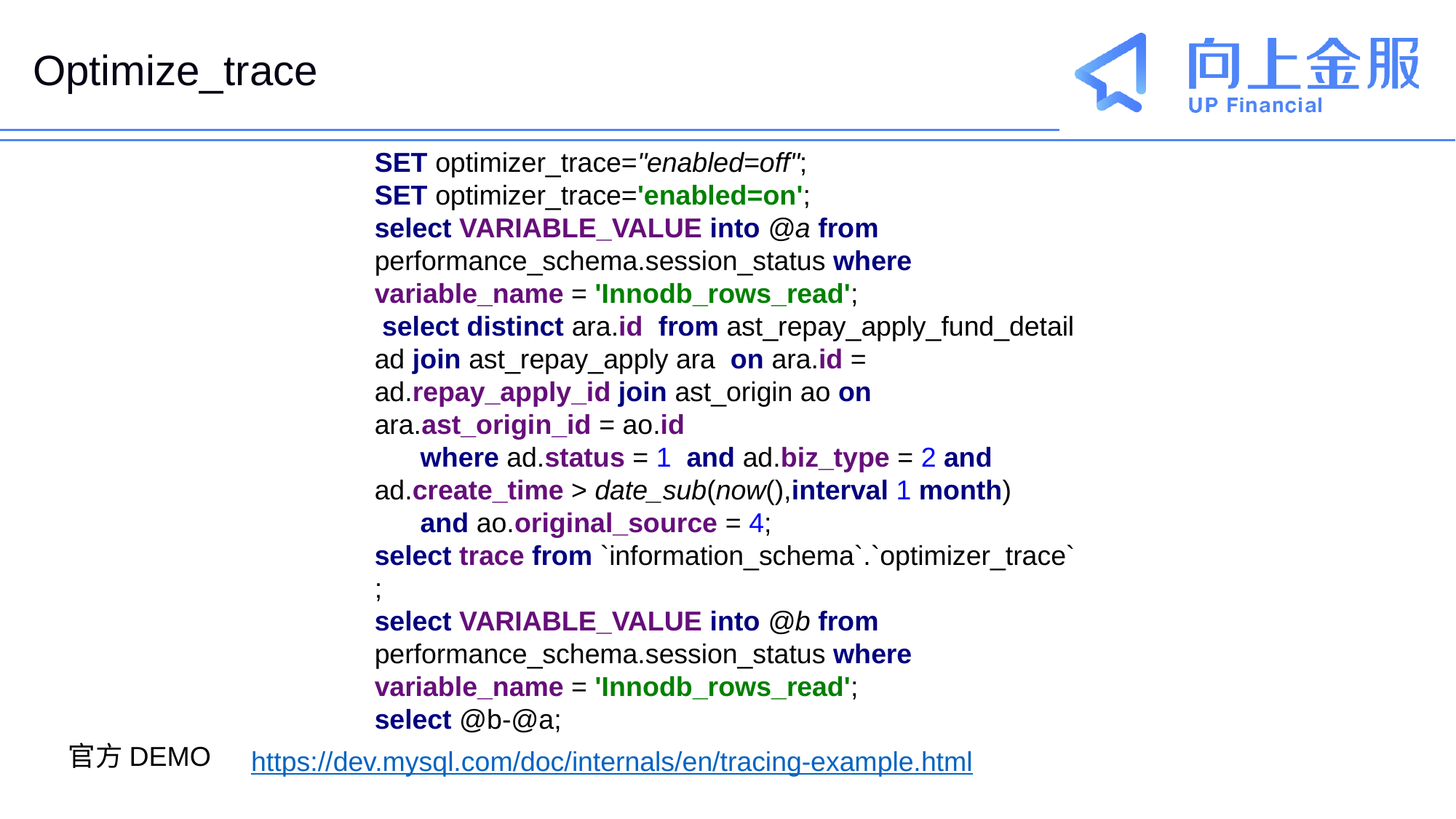

# Optimize_trace
SET optimizer_trace="enabled=off";
SET optimizer_trace='enabled=on';
select VARIABLE_VALUE into @a from performance_schema.session_status where variable_name = 'Innodb_rows_read';
 select distinct ara.id  from ast_repay_apply_fund_detail ad join ast_repay_apply ara  on ara.id = ad.repay_apply_id join ast_origin ao on ara.ast_origin_id = ao.id
      where ad.status = 1  and ad.biz_type = 2 and ad.create_time > date_sub(now(),interval 1 month)
      and ao.original_source = 4;
select trace from `information_schema`.`optimizer_trace` ;
select VARIABLE_VALUE into @b from performance_schema.session_status where variable_name = 'Innodb_rows_read';
select @b-@a;
官方DEMO
https://dev.mysql.com/doc/internals/en/tracing-example.html